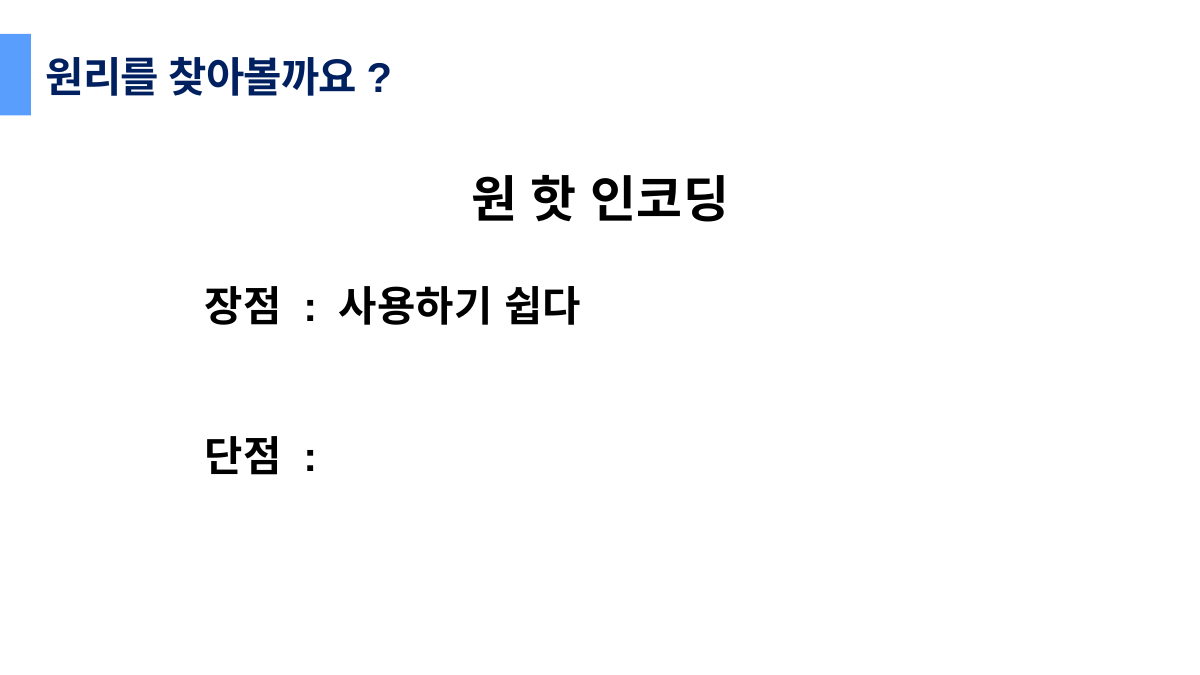

원리를 찾아볼까요?
원 핫 인코딩
장점 : 사용하기 쉽다
단점 :